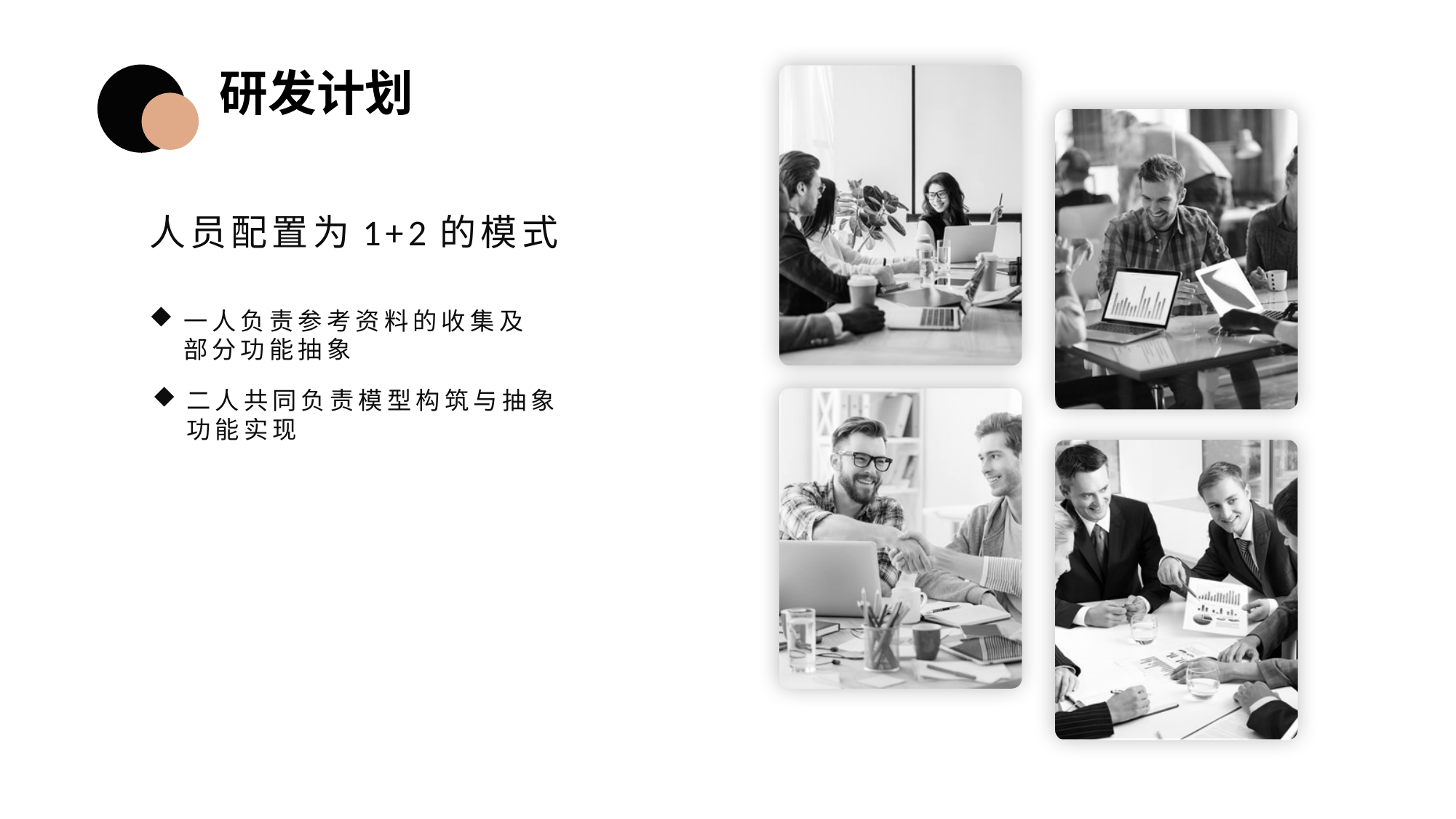

研发计划

人员配置为1+2的模式
一人负责参考资料的收集及部分功能抽象
二人共同负责模型构筑与抽象功能实现